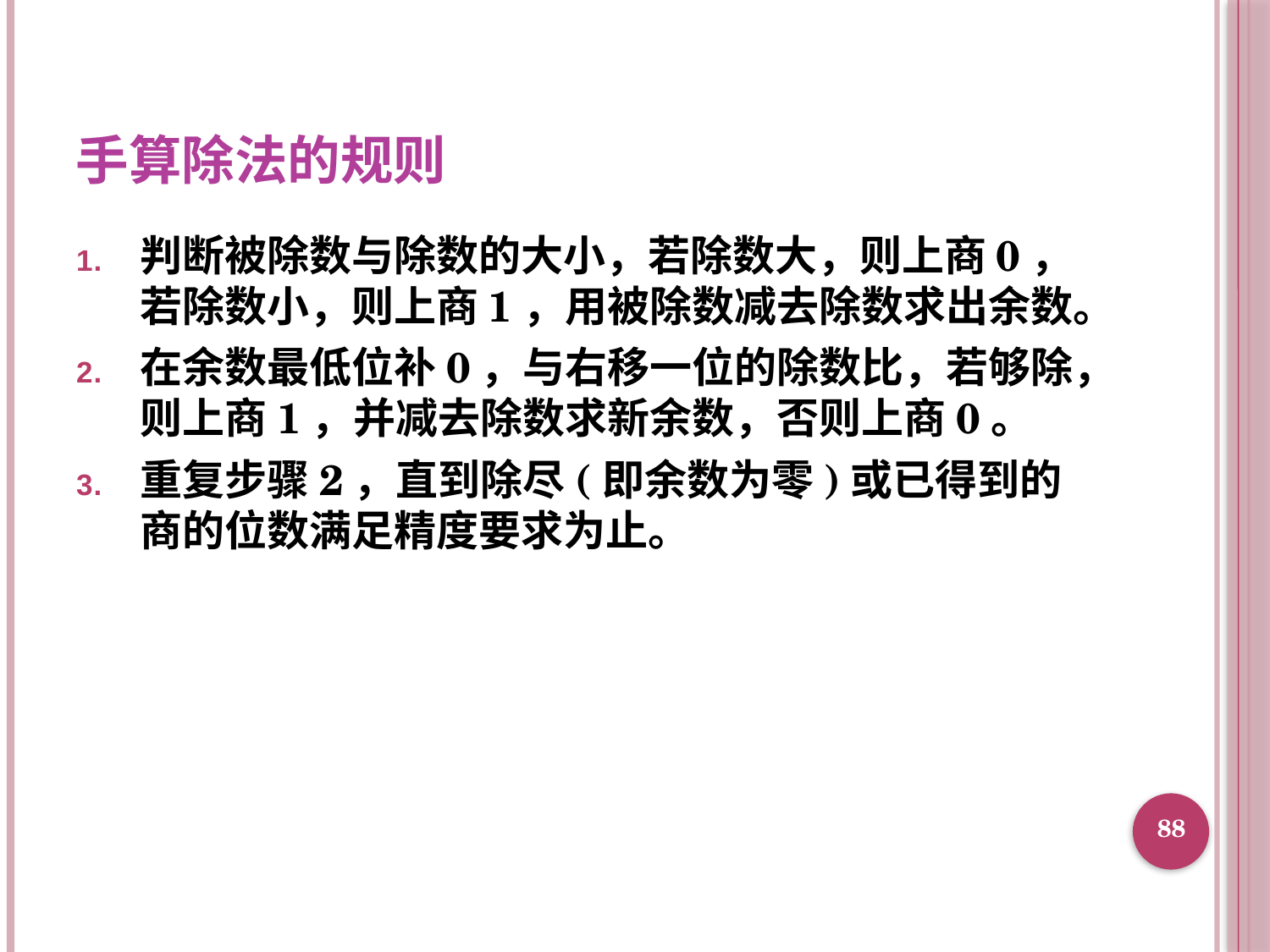

# 手算除法的规则
判断被除数与除数的大小，若除数大，则上商0，若除数小，则上商1，用被除数减去除数求出余数。
在余数最低位补0，与右移一位的除数比，若够除，则上商1，并减去除数求新余数，否则上商0。
重复步骤2，直到除尽(即余数为零)或已得到的商的位数满足精度要求为止。

88